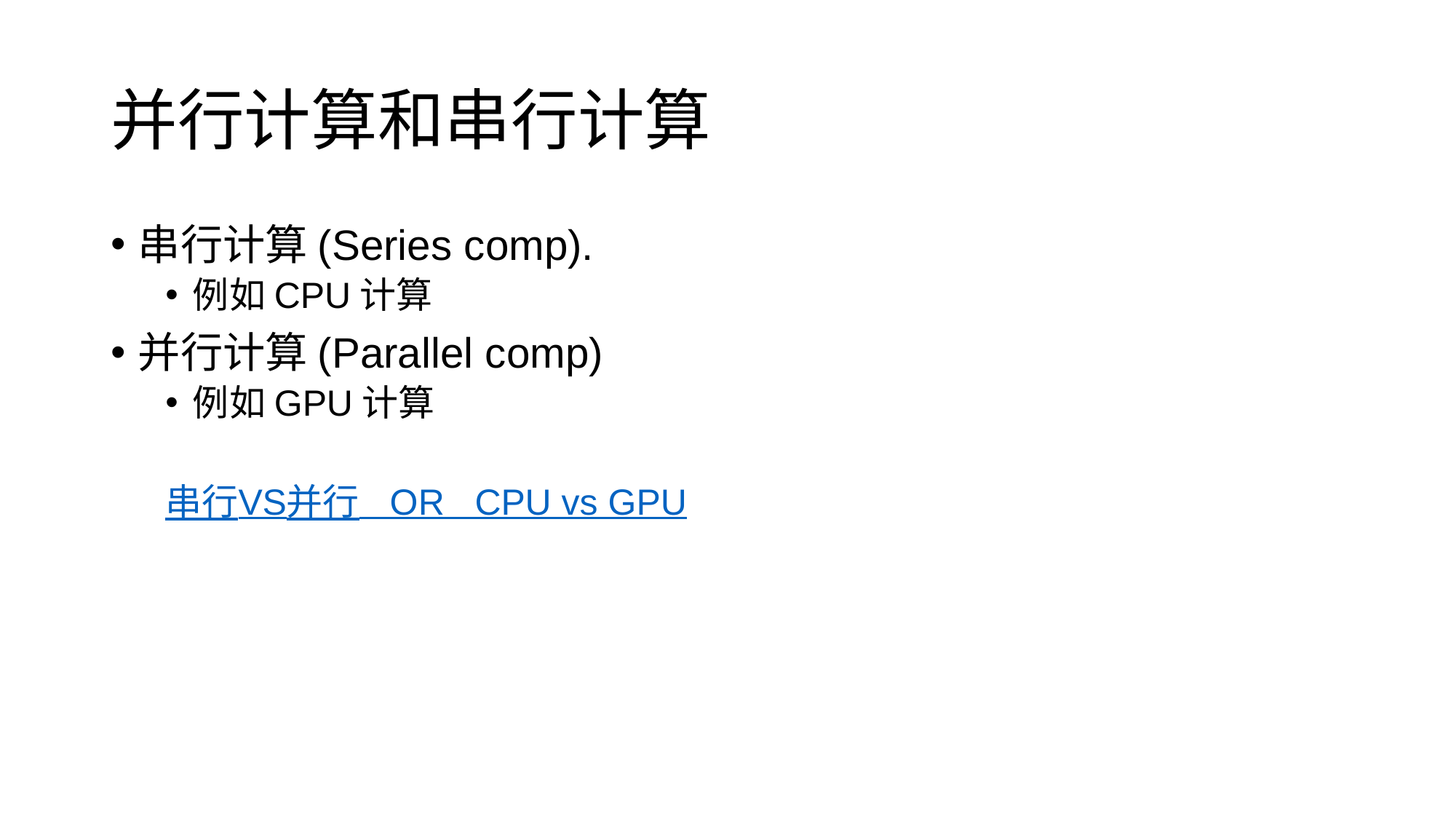

# 并行计算和串行计算
串行计算(Series comp).
例如CPU计算
并行计算(Parallel comp)
例如GPU计算

串行VS并行   OR   CPU vs GPU